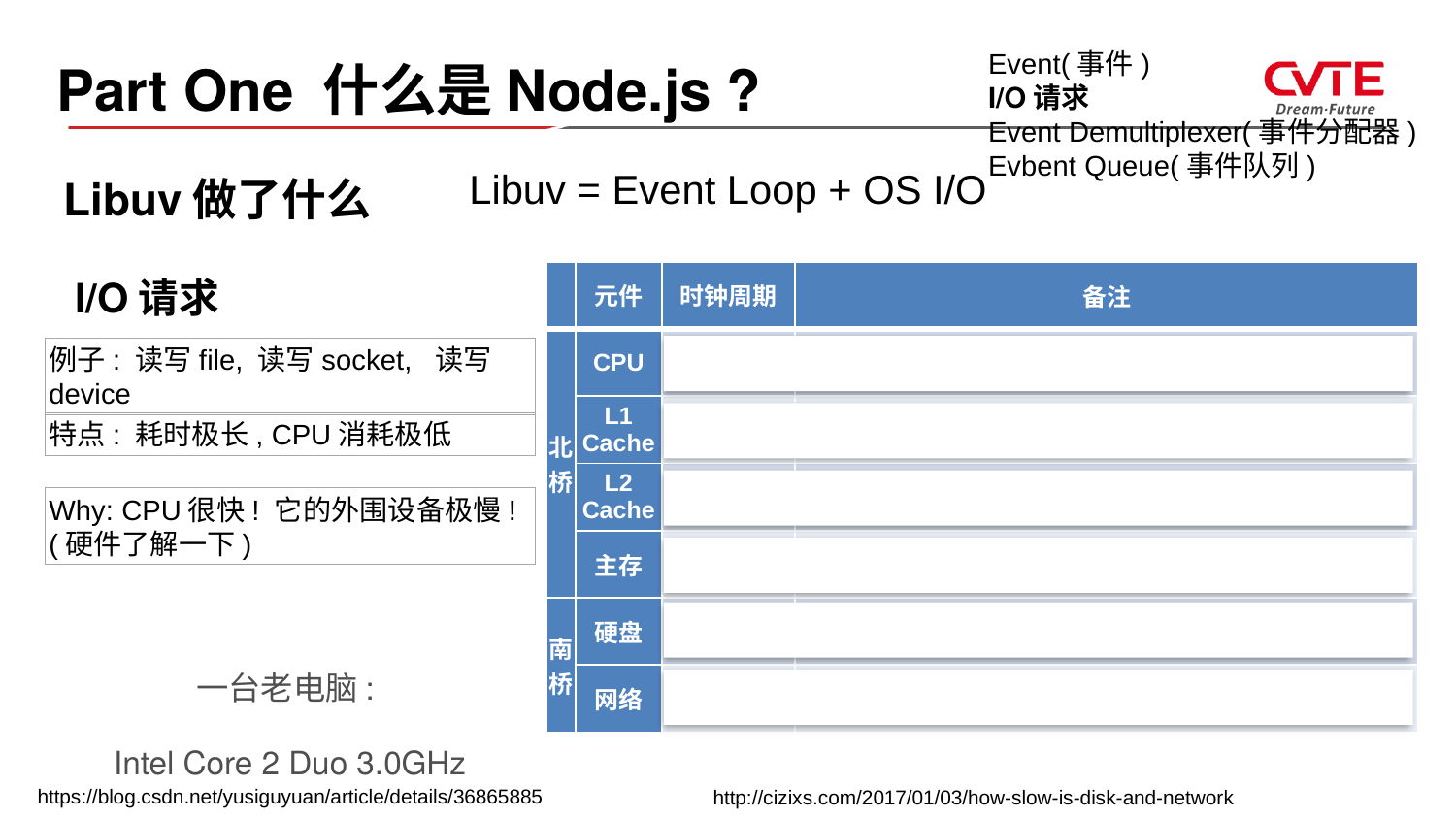

Event(事件)
I/O请求
Event Demultiplexer(事件分配器)
Evbent Queue(事件队列)
Part One 什么是Node.js ?

Libuv = Event Loop + OS I/O
Libuv做了什么
|  | 元件 | 时钟周期 | 备注 |
| --- | --- | --- | --- |
| 北桥 | CPU | 1 | 一个简单指令, 3.0GHz, 1/3ns, 真空中的光走10厘米 |
|  | L1 Cache | 3 | 将时钟周期替换为秒单位, 相当于拿起一张稿纸(3s) |
|  | L2 Cache | 14 | 相当于拿起并翻开一本书(14s) |
|  | 主存 | 250 | 去楼下看一眼自己的车牌号(4min) |
| 南桥 | 硬盘 | 41 million | 辞职, 并开始环球旅行(1年3个月) |
|  | 网络 | 240 million | 辞职, 开始考研, 然后硕博连读(7年6个月) |
I/O请求

例子: 读写file, 读写socket,  读写device

特点: 耗时极长, CPU消耗极低

Why: CPU很快! 它的外围设备极慢!
(硬件了解一下)

一台老电脑:
Intel Core 2 Duo 3.0GHz

http://cizixs.com/2017/01/03/how-slow-is-disk-and-network
https://blog.csdn.net/yusiguyuan/article/details/36865885